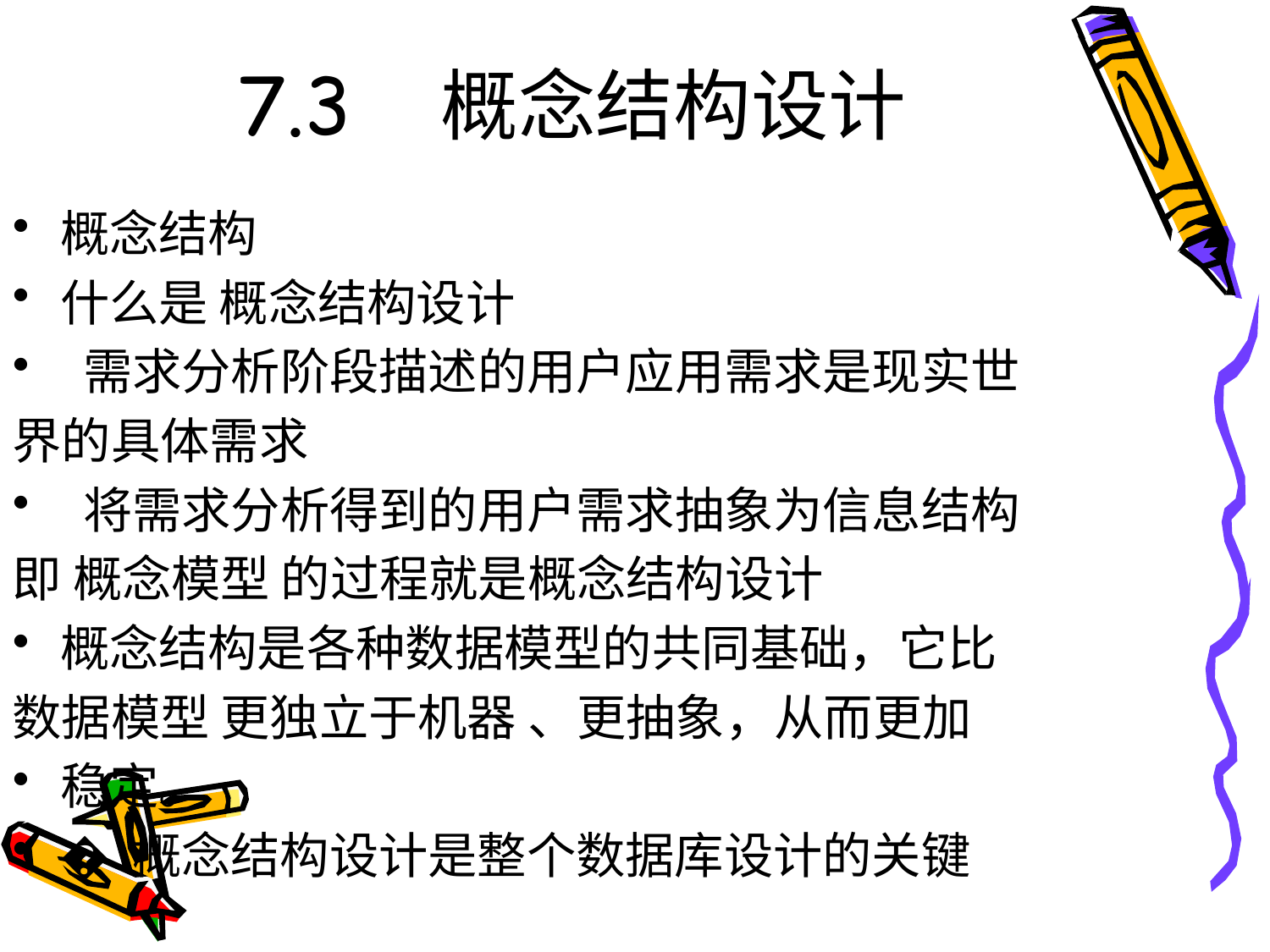

# 7.3   概念结构设计
概念结构
什么是 概念结构设计
 需求分析阶段描述的用户应用需求是现实世
界的具体需求
 将需求分析得到的用户需求抽象为信息结构
即 概念模型 的过程就是概念结构设计
概念结构是各种数据模型的共同基础，它比
数据模型 更独立于机器 、更抽象，从而更加
稳定。
� 概念结构设计是整个数据库设计的关键